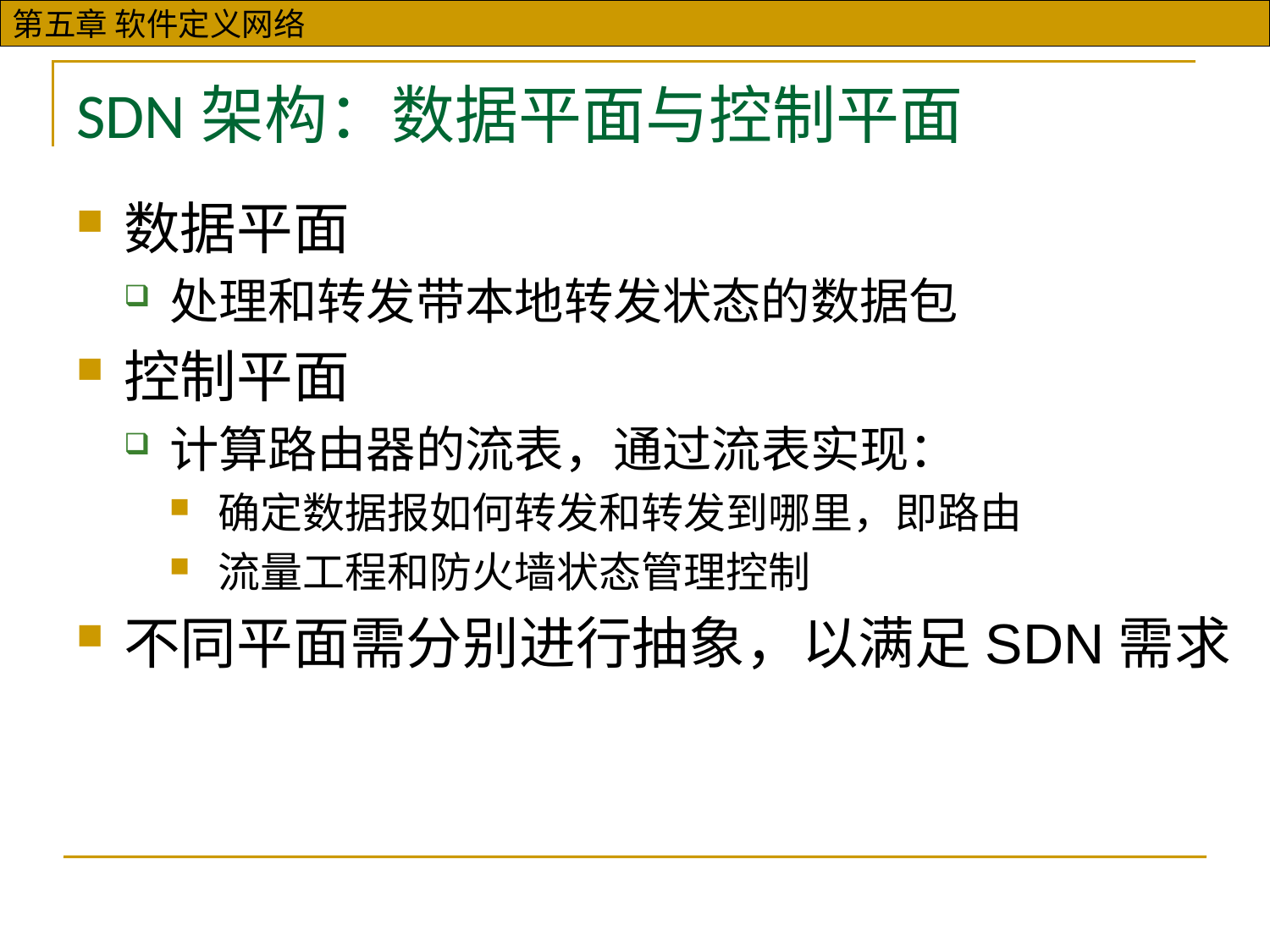

# SDN架构：数据平面与控制平面
数据平面
处理和转发带本地转发状态的数据包
控制平面
计算路由器的流表，通过流表实现：
确定数据报如何转发和转发到哪里，即路由
流量工程和防火墙状态管理控制
不同平面需分别进行抽象，以满足SDN需求